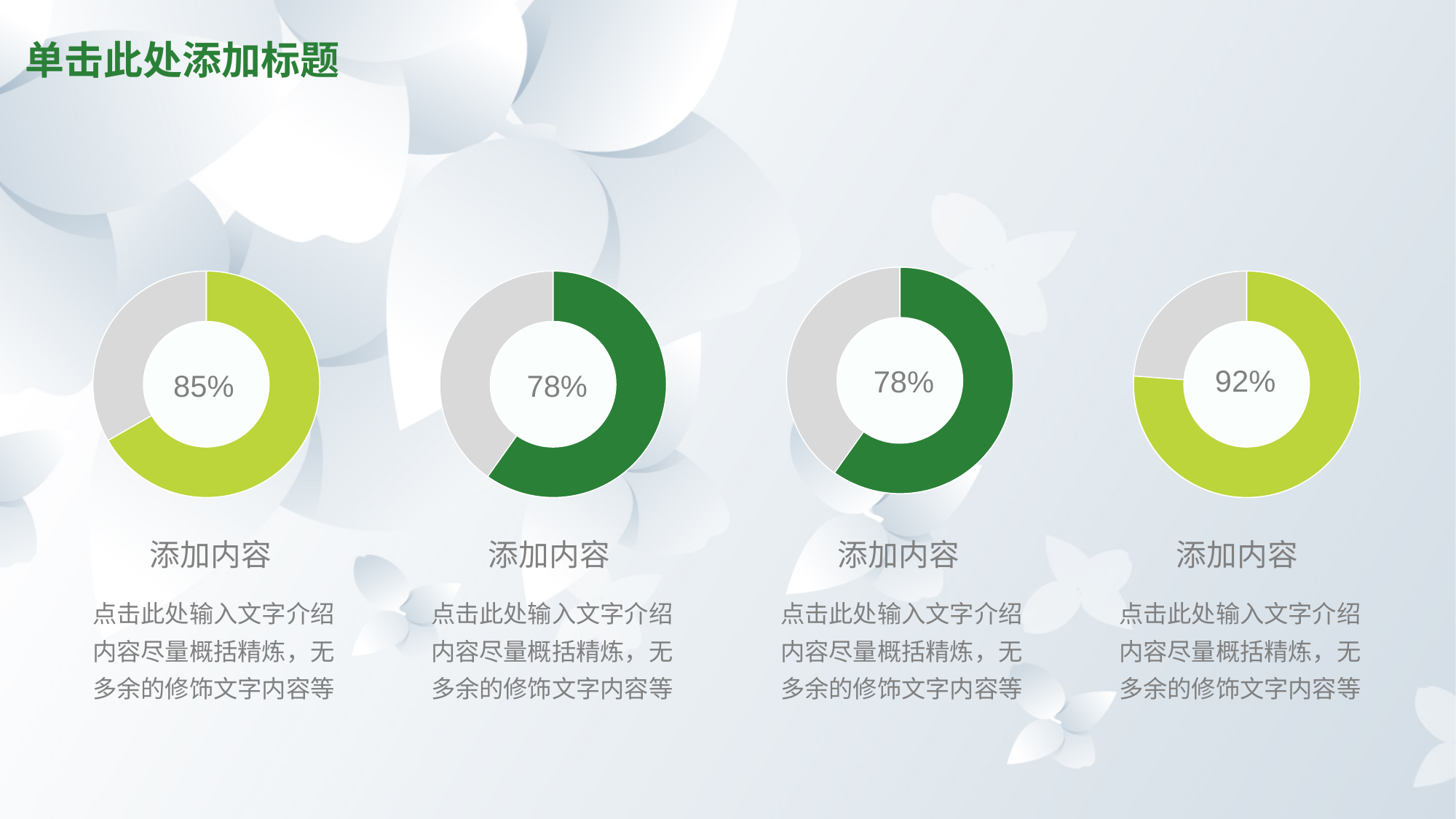

# 单击此处添加标题

78%

92%

85%

78%
添加内容
添加内容
添加内容
添加内容
点击此处输入文字介绍内容尽量概括精炼，无多余的修饰文字内容等
点击此处输入文字介绍内容尽量概括精炼，无多余的修饰文字内容等
点击此处输入文字介绍内容尽量概括精炼，无多余的修饰文字内容等
点击此处输入文字介绍内容尽量概括精炼，无多余的修饰文字内容等